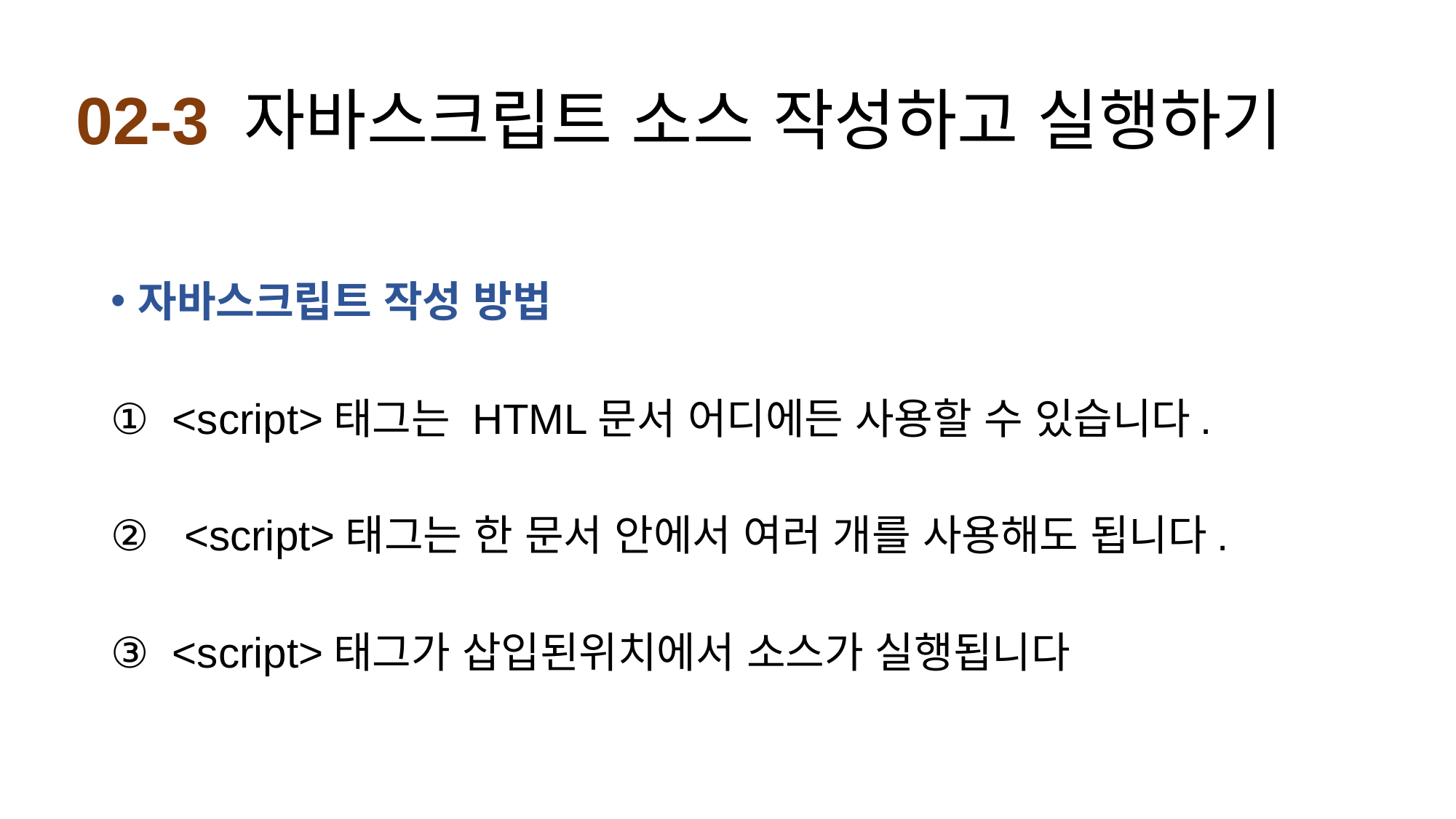

# 02-3 자바스크립트 소스 작성하고 실행하기
자바스크립트 작성 방법
<script>태그는 HTML문서 어디에든 사용할 수 있습니다.
 <script>태그는 한 문서 안에서 여러 개를 사용해도 됩니다.
<script>태그가 삽입된위치에서 소스가 실행됩니다